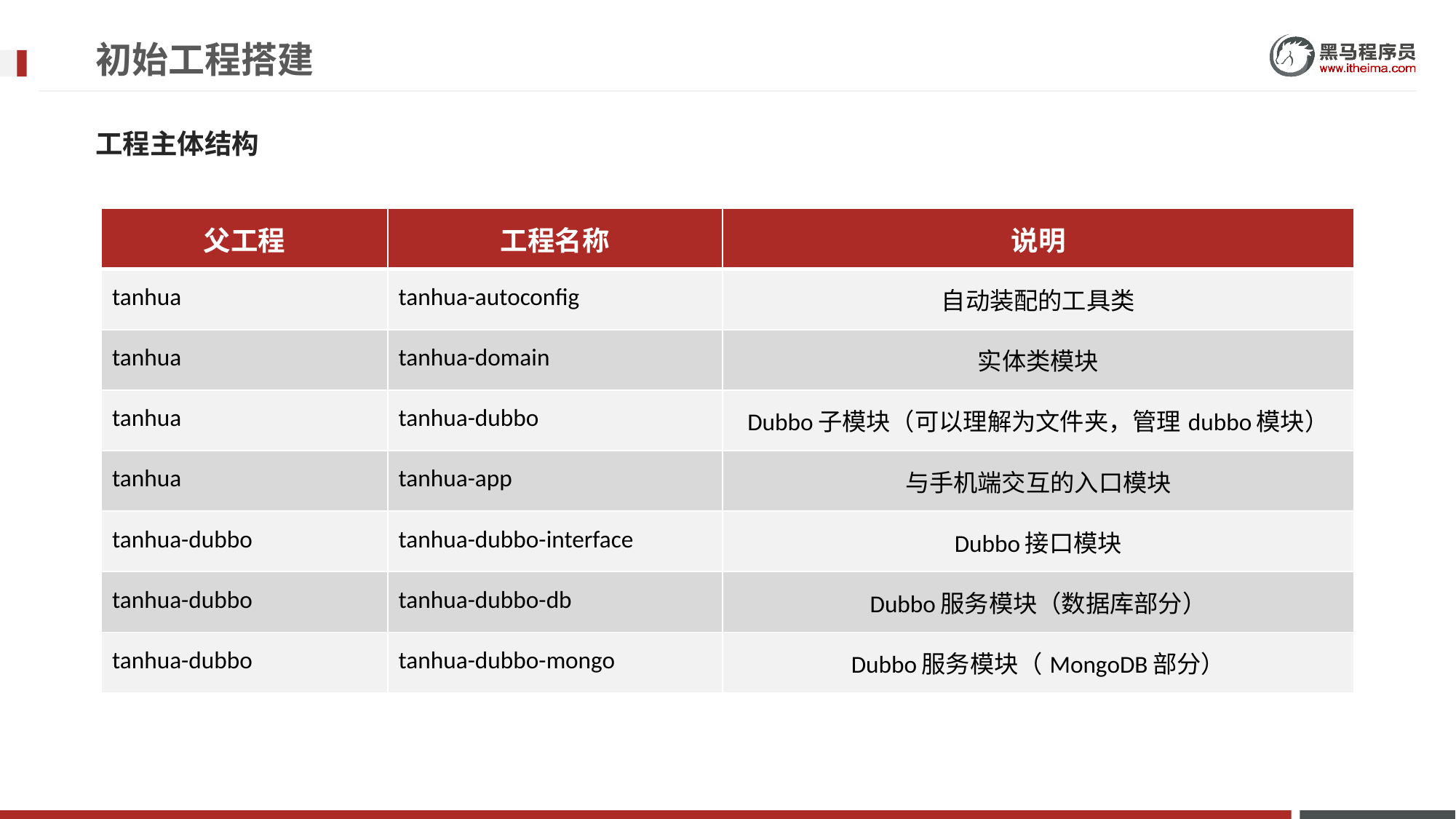

# 初始工程搭建
工程主体结构
| 父工程 | 工程名称 | 说明 |
| --- | --- | --- |
| tanhua | tanhua-autoconfig | 自动装配的工具类 |
| tanhua | tanhua-domain | 实体类模块 |
| tanhua | tanhua-dubbo | Dubbo子模块（可以理解为文件夹，管理dubbo模块） |
| tanhua | tanhua-app | 与手机端交互的入口模块 |
| tanhua-dubbo | tanhua-dubbo-interface | Dubbo接口模块 |
| tanhua-dubbo | tanhua-dubbo-db | Dubbo服务模块（数据库部分） |
| tanhua-dubbo | tanhua-dubbo-mongo | Dubbo服务模块（MongoDB部分） |